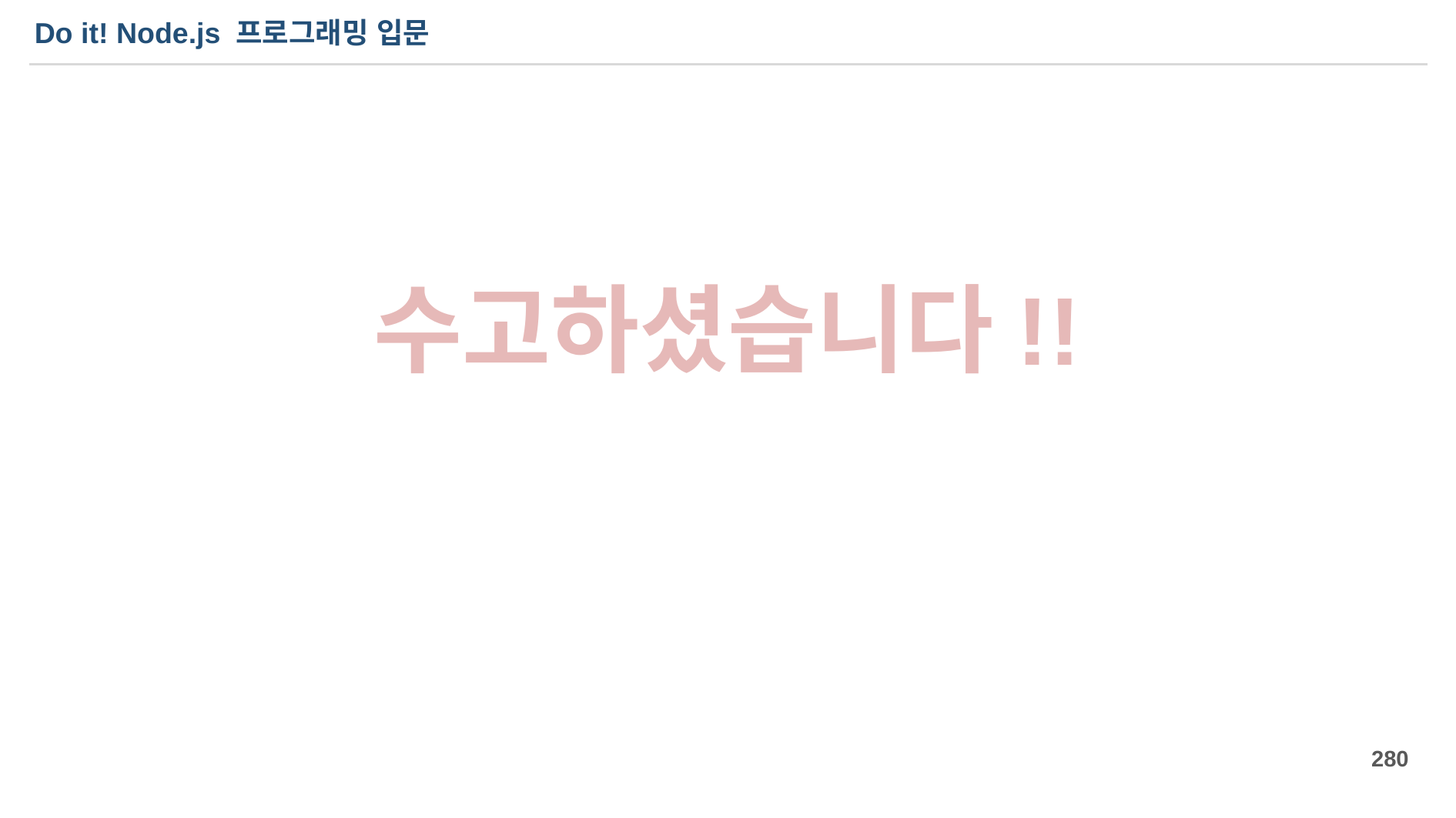

# Do it! Node.js 프로그래밍 입문
수고하셨습니다!!
280